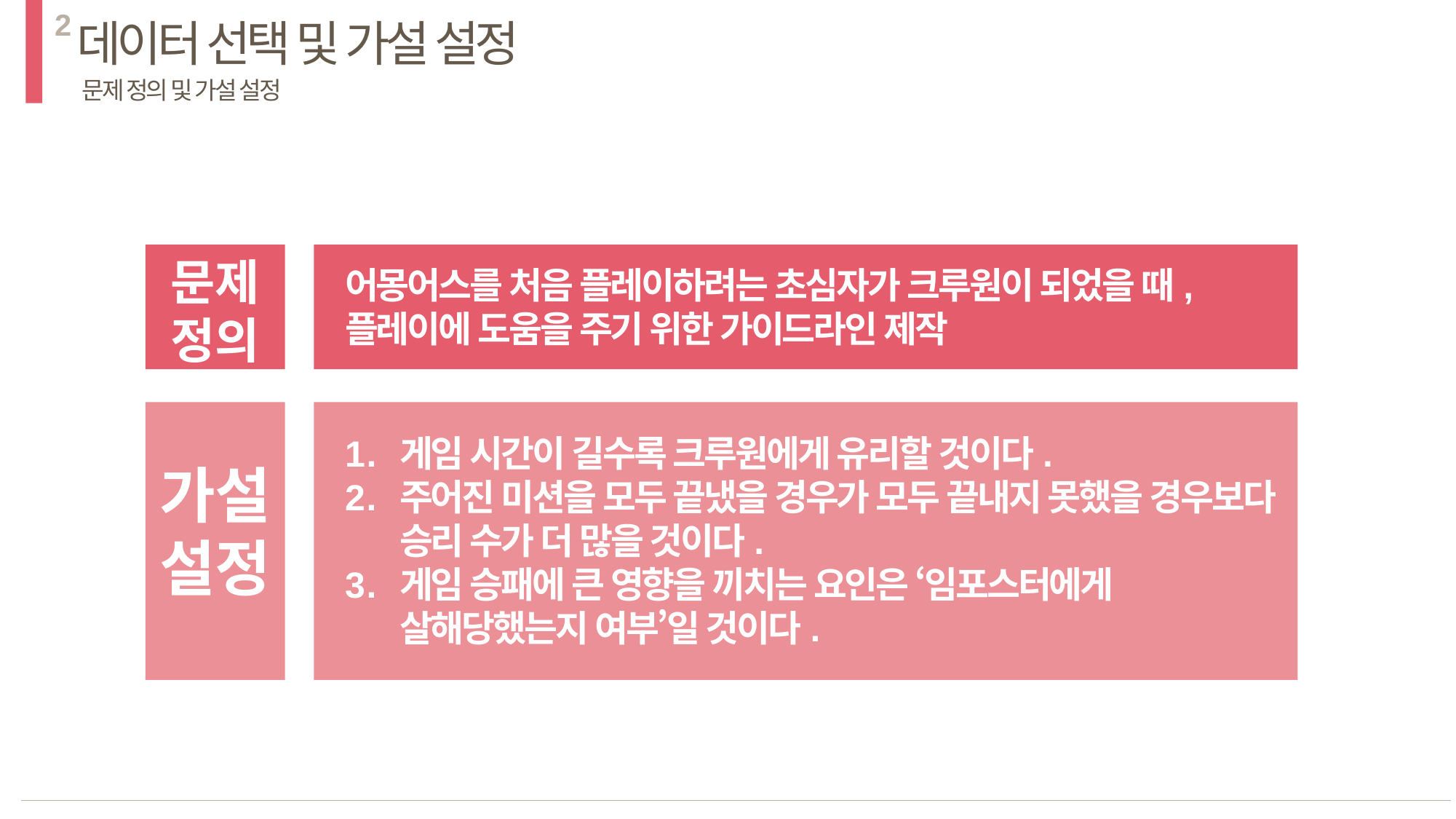

2
데이터 선택 및 가설 설정
문제 정의 및 가설 설정

문제
정의
어몽어스를 처음 플레이하려는 초심자가 크루원이 되었을 때,
플레이에 도움을 주기 위한 가이드라인 제작

게임 시간이 길수록 크루원에게 유리할 것이다.
주어진 미션을 모두 끝냈을 경우가 모두 끝내지 못했을 경우보다 승리 수가 더 많을 것이다.
게임 승패에 큰 영향을 끼치는 요인은 ‘임포스터에게 살해당했는지 여부’일 것이다.
가설
설정